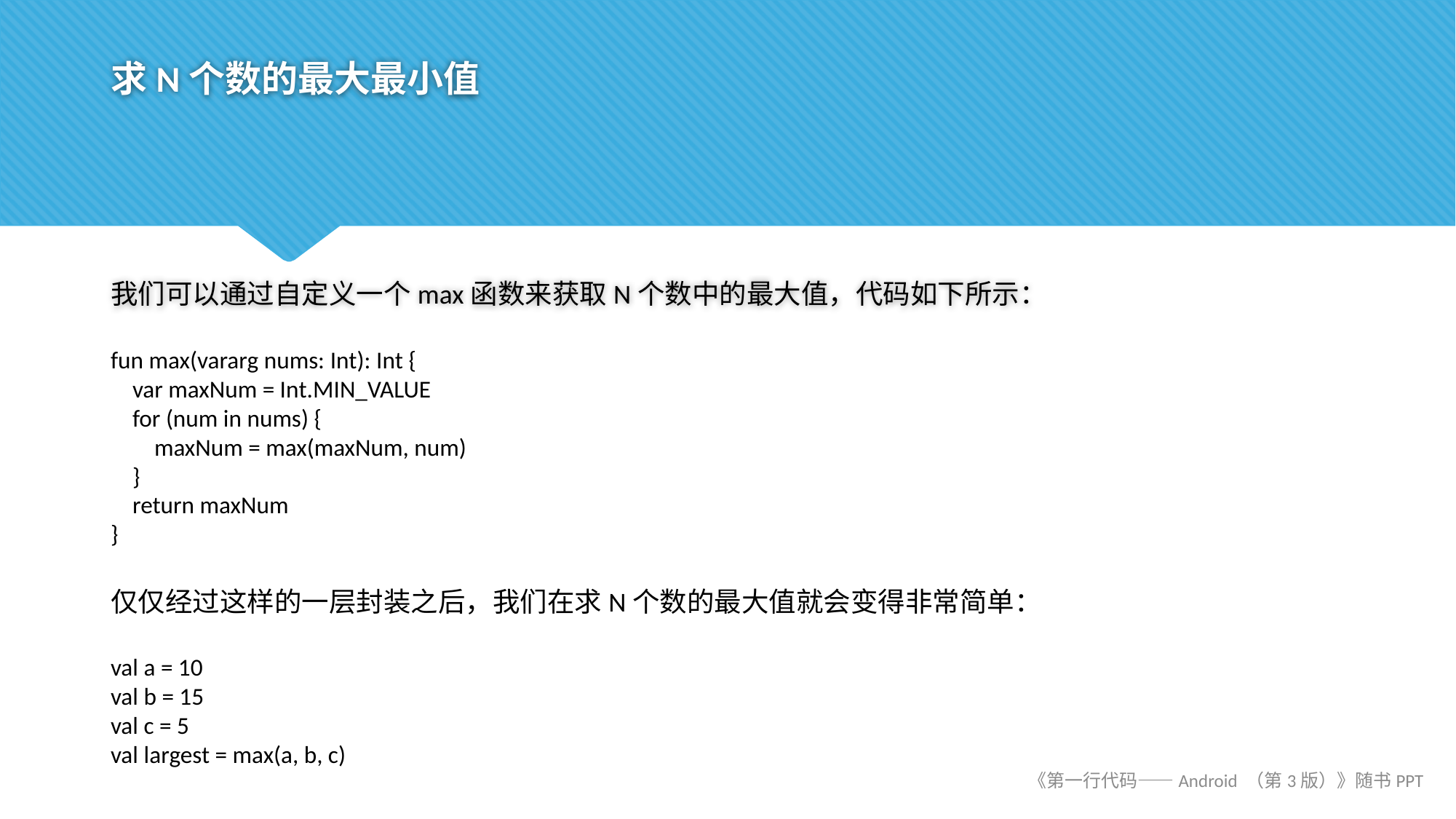

# 求N个数的最大最小值
我们可以通过自定义一个max函数来获取N个数中的最大值，代码如下所示：
fun max(vararg nums: Int): Int {
    var maxNum = Int.MIN_VALUE
    for (num in nums) {
        maxNum = max(maxNum, num)
    }
    return maxNum
}
仅仅经过这样的一层封装之后，我们在求N个数的最大值就会变得非常简单：
val a = 10
val b = 15
val c = 5
val largest = max(a, b, c)